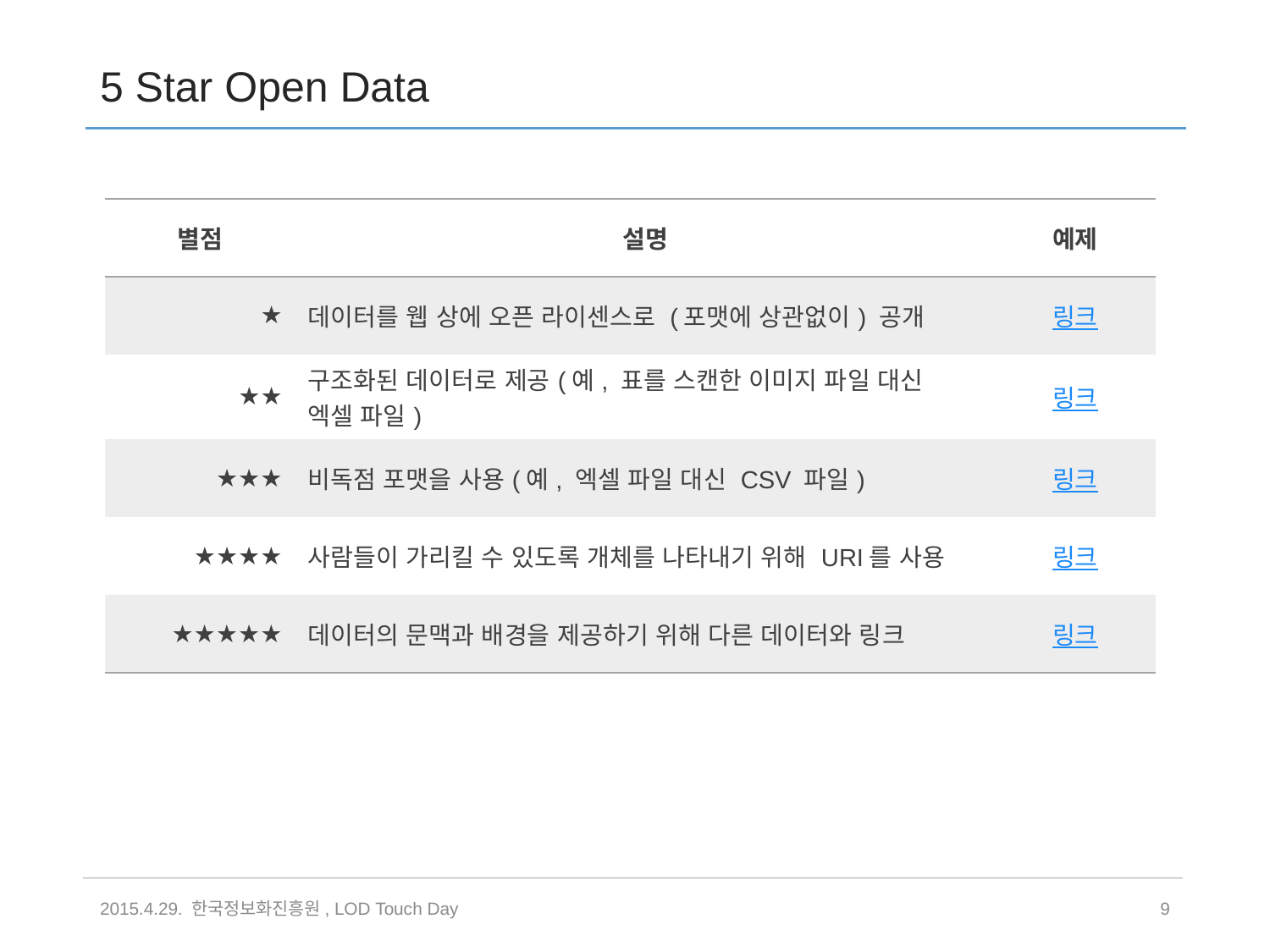

# 5 Star Open Data
| 별점 | 설명 | 예제 |
| --- | --- | --- |
| ★ | 데이터를 웹 상에 오픈 라이센스로 (포맷에 상관없이) 공개 | 링크 |
| ★★ | 구조화된 데이터로 제공(예, 표를 스캔한 이미지 파일 대신 엑셀 파일) | 링크 |
| ★★★ | 비독점 포맷을 사용(예, 엑셀 파일 대신 CSV 파일) | 링크 |
| ★★★★ | 사람들이 가리킬 수 있도록 개체를 나타내기 위해 URI를 사용 | 링크 |
| ★★★★★ | 데이터의 문맥과 배경을 제공하기 위해 다른 데이터와 링크 | 링크 |
2015.4.29. 한국정보화진흥원, LOD Touch Day
9